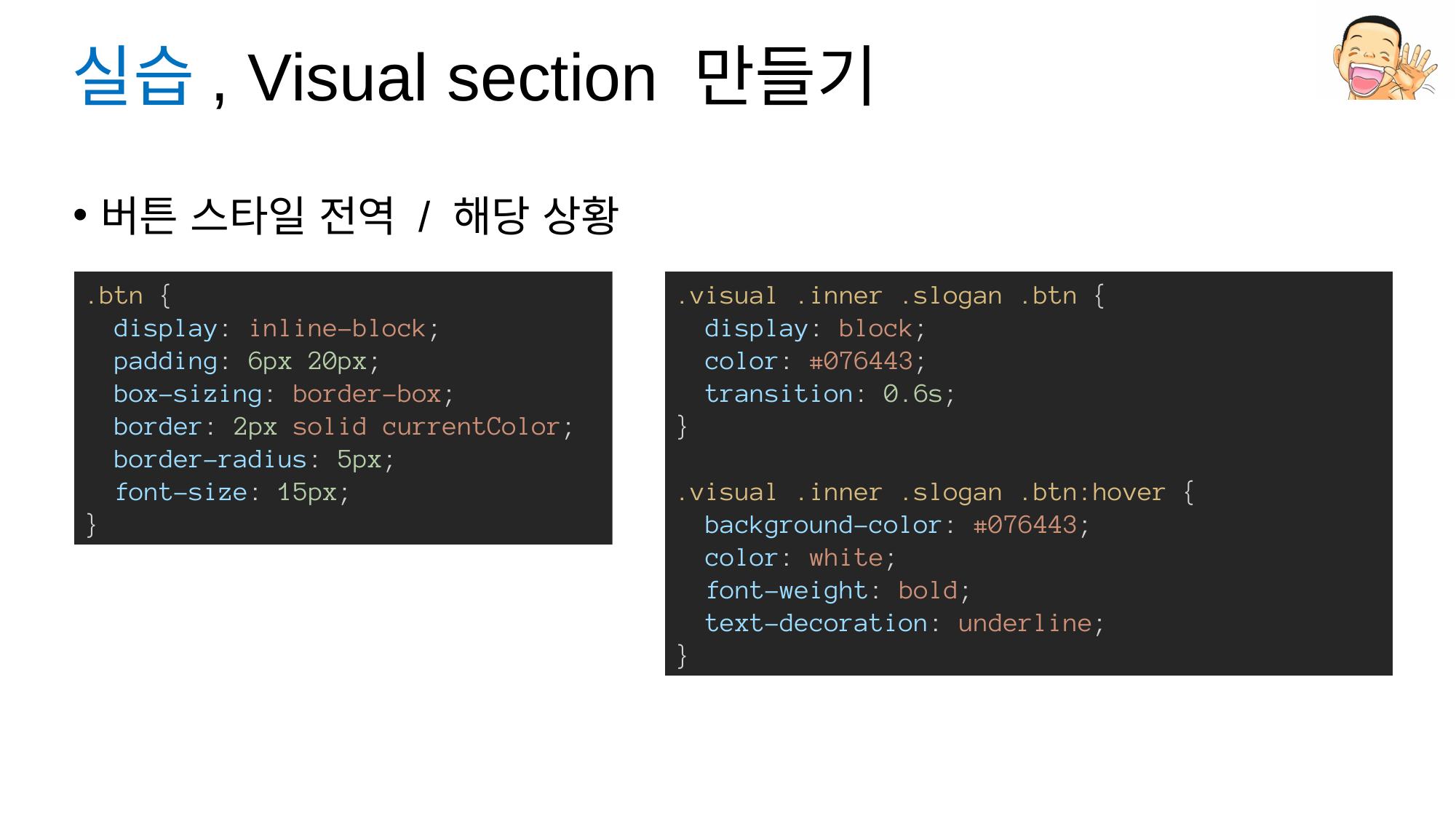

# 실습, Visual section 만들기
버튼 스타일 전역 / 해당 상황
.btn {
  display: inline-block;
  padding: 6px 20px;
  box-sizing: border-box;
  border: 2px solid currentColor;
  border-radius: 5px;
  font-size: 15px;
}
.visual .inner .slogan .btn {
  display: block;
  color: #076443;
  transition: 0.6s;
}
.visual .inner .slogan .btn:hover {
  background-color: #076443;
  color: white;
  font-weight: bold;
  text-decoration: underline;
}